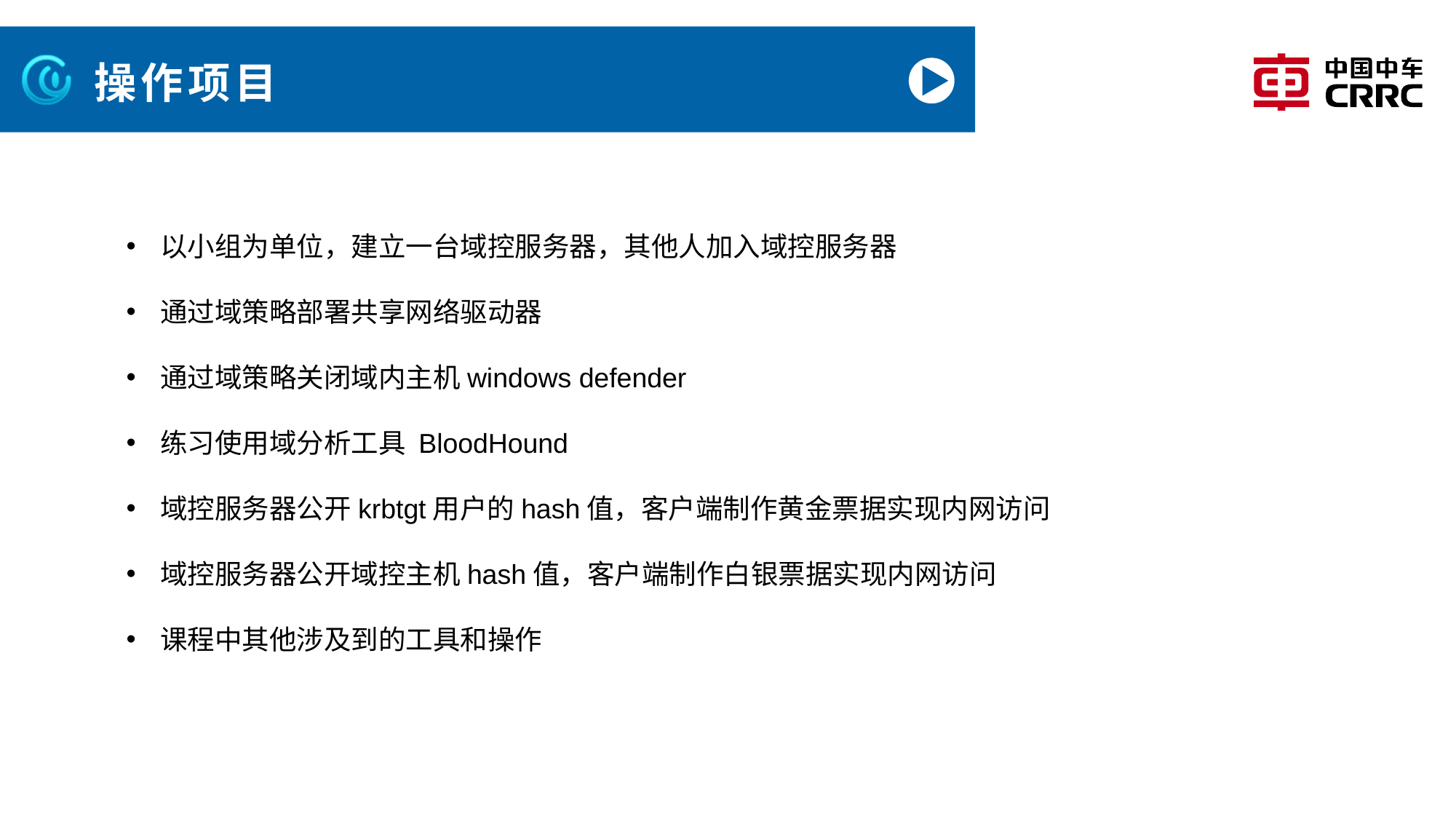

# 操作项目
以小组为单位，建立一台域控服务器，其他人加入域控服务器

通过域策略部署共享网络驱动器

通过域策略关闭域内主机windows defender

练习使用域分析工具 BloodHound

域控服务器公开krbtgt用户的hash值，客户端制作黄金票据实现内网访问

域控服务器公开域控主机hash值，客户端制作白银票据实现内网访问

课程中其他涉及到的工具和操作
104